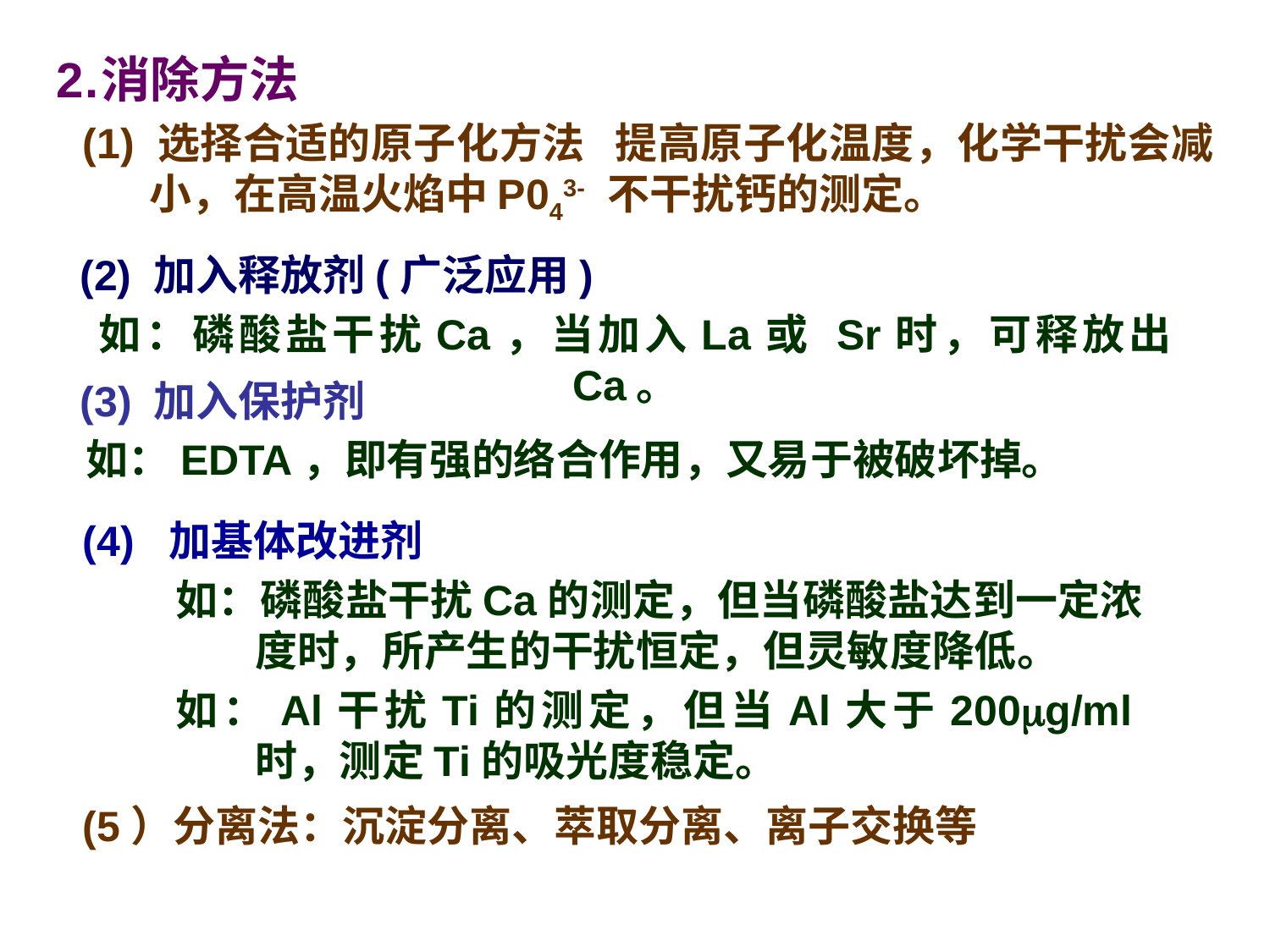

消除方法
(1) 选择合适的原子化方法   提高原子化温度，化学干扰会减小，在高温火焰中P043- 不干扰钙的测定。
  (2) 加入释放剂(广泛应用)
  如：磷酸盐干扰Ca，当加入La或 Sr时，可释放出Ca。
  (3) 加入保护剂
  如：EDTA，即有强的络合作用，又易于被破坏掉。
(4)  加基体改进剂
如：磷酸盐干扰Ca的测定，但当磷酸盐达到一定浓度时，所产生的干扰恒定，但灵敏度降低。
如：Al干扰Ti的测定，但当Al大于200μg/ml时，测定Ti的吸光度稳定。
(5）分离法：沉淀分离、萃取分离、离子交换等